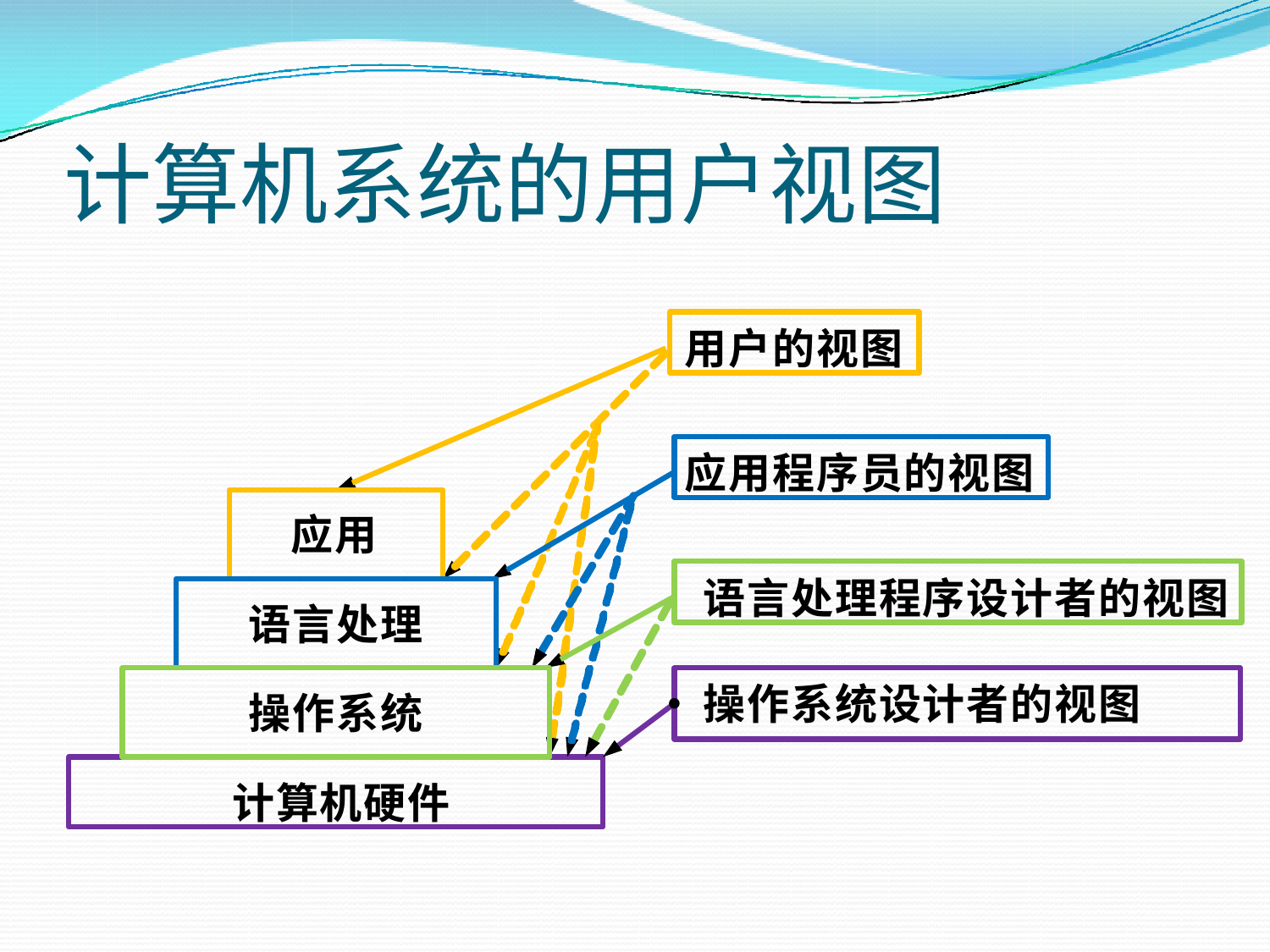

# 计算机系统的用户视图
用户的视图

应用程序员的视图

应用

语言处理程序设计者的视图

语言处理

操作系统设计者的视图

操作系统

计算机硬件